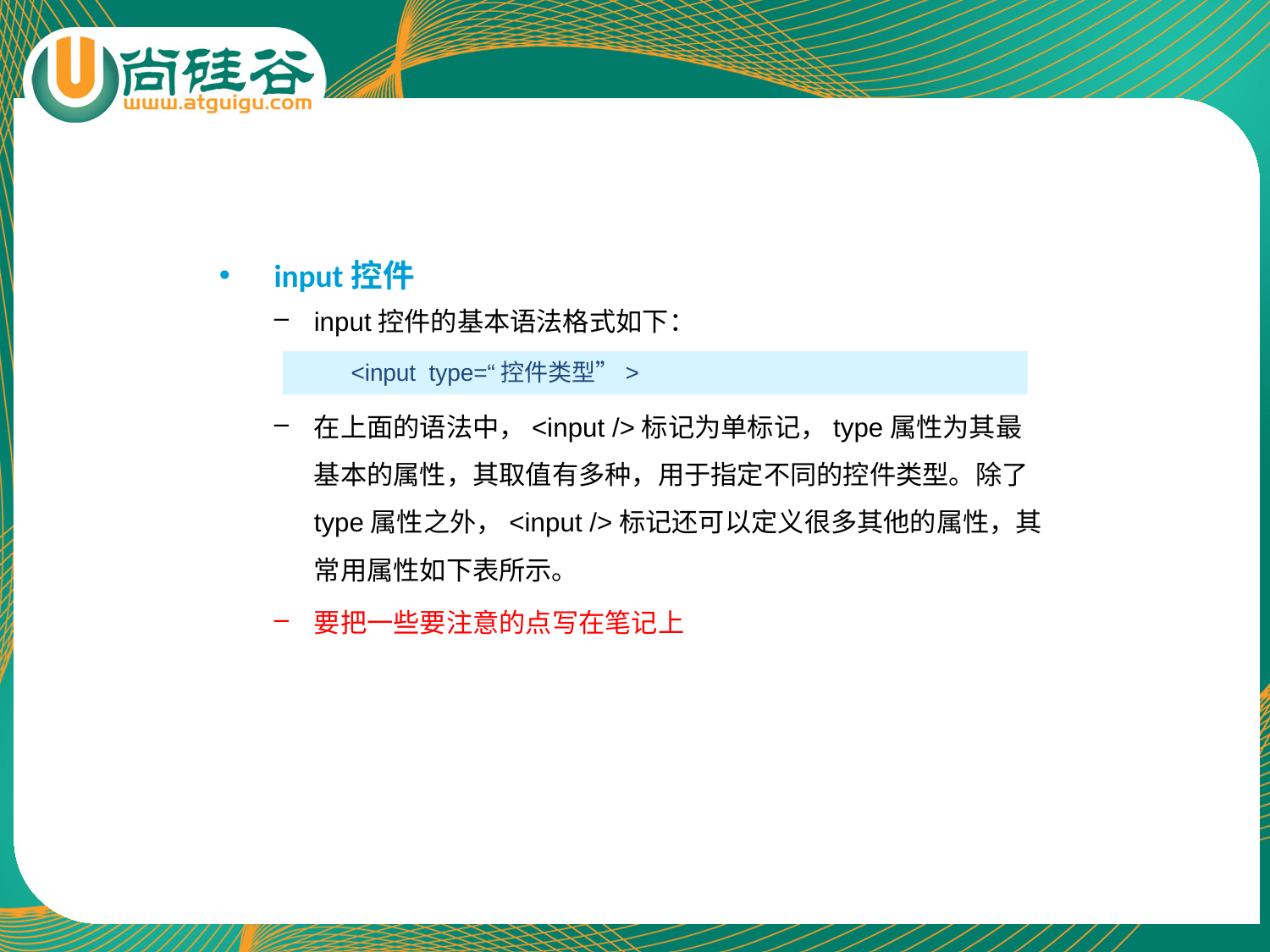

# input控件
input控件的基本语法格式如下：

在上面的语法中，<input />标记为单标记，type属性为其最基本的属性，其取值有多种，用于指定不同的控件类型。除了type属性之外，<input />标记还可以定义很多其他的属性，其常用属性如下表所示。
要把一些要注意的点写在笔记上
<input  type=“控件类型”>